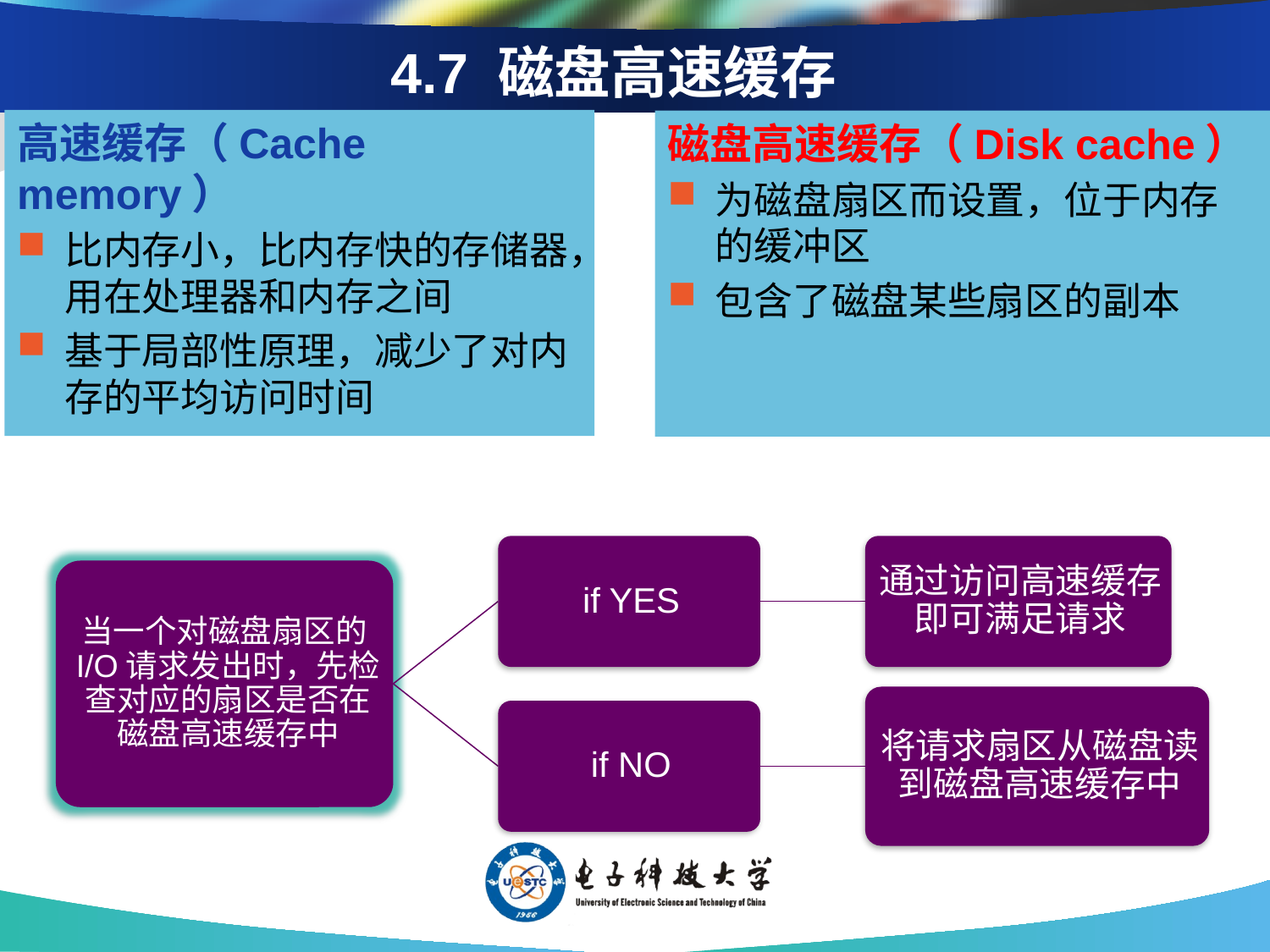

# 4.7 磁盘高速缓存
高速缓存（Cache memory）
比内存小，比内存快的存储器，用在处理器和内存之间
基于局部性原理，减少了对内存的平均访问时间
磁盘高速缓存（Disk cache）
为磁盘扇区而设置，位于内存的缓冲区
包含了磁盘某些扇区的副本
当一个对磁盘扇区的I/O请求发出时，先检查对应的扇区是否在磁盘高速缓存中

if YES

通过访问高速缓存即可满足请求

if NO

将请求扇区从磁盘读到磁盘高速缓存中